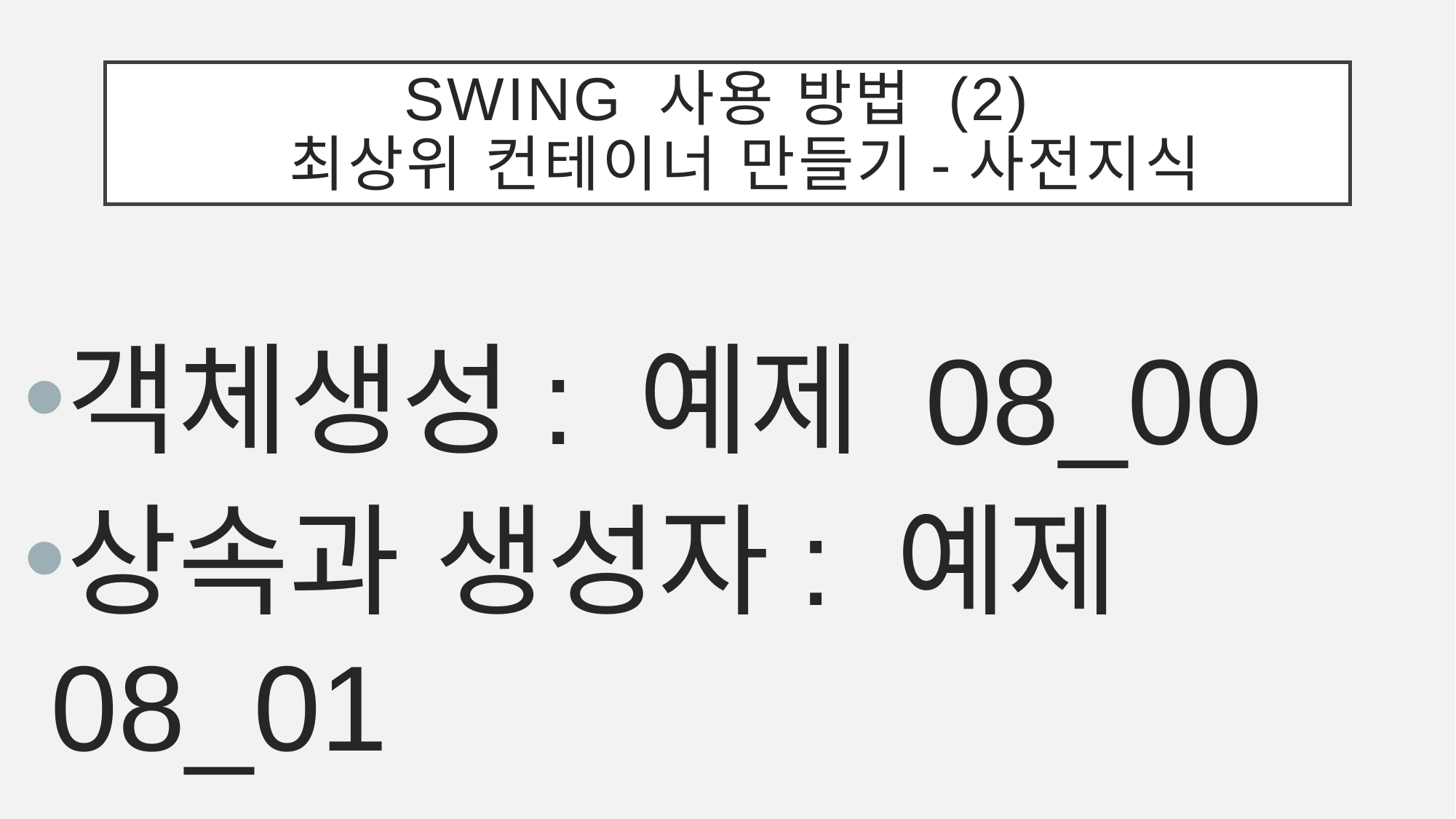

# Swing 사용 방법 (2) 최상위 컨테이너 만들기-사전지식
객체생성: 예제 08_00
상속과 생성자: 예제 08_01